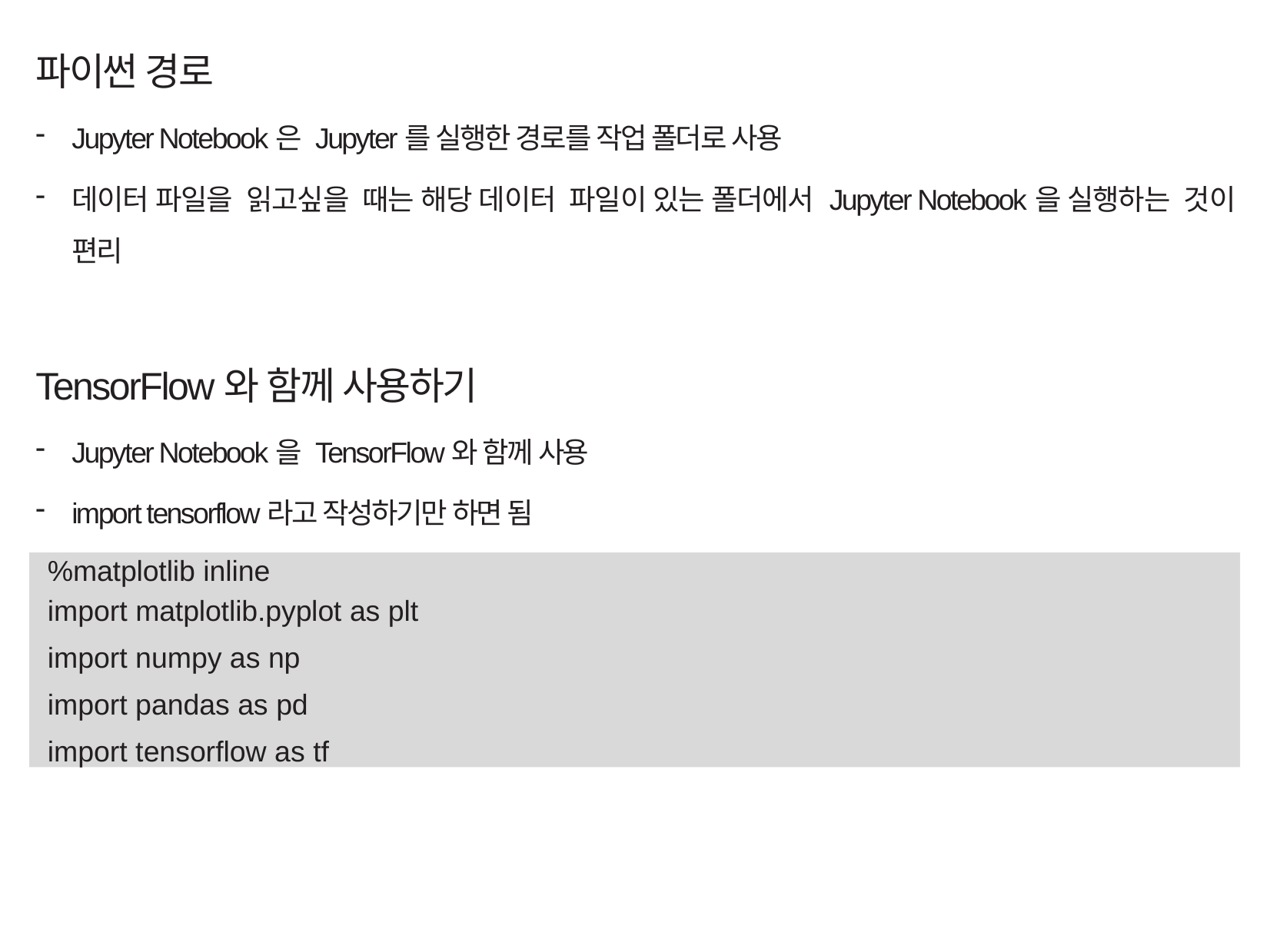

파이썬 경로
Jupyter Notebook은 Jupyter를 실행한 경로를 작업 폴더로 사용
데이터 파일을  읽고싶을  때는 해당 데이터  파일이 있는 폴더에서 Jupyter Notebook을 실행하는  것이 편리

TensorFlow와 함께 사용하기
Jupyter Notebook을 TensorFlow와 함께 사용
import tensorflow라고 작성하기만 하면 됨
%matplotlib inline
import matplotlib.pyplot as plt
import numpy as np
import pandas as pd
import tensorflow as tf